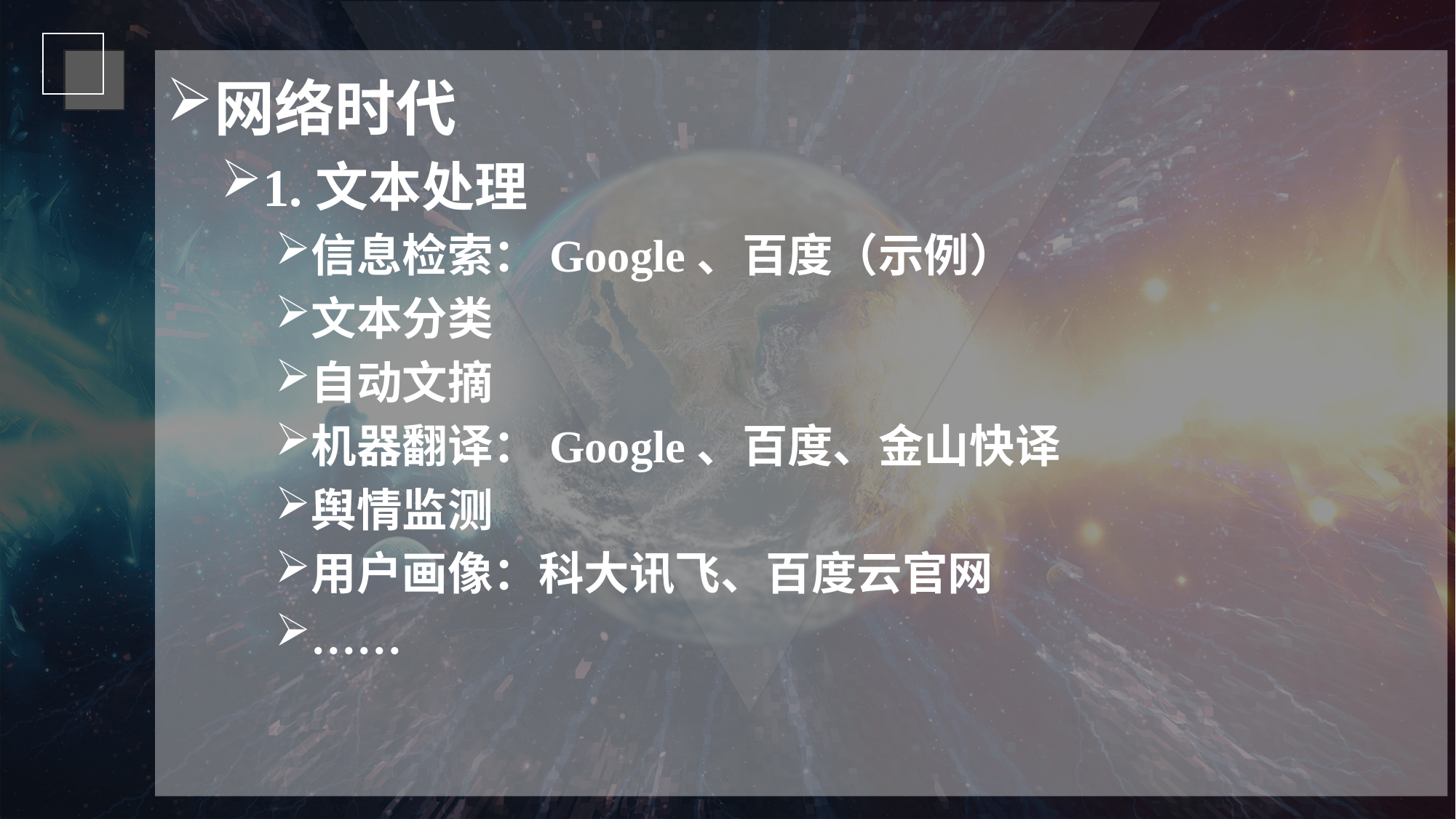

网络时代
1.文本处理
信息检索：Google、百度（示例）
文本分类
自动文摘
机器翻译：Google、百度、金山快译
舆情监测
用户画像：科大讯飞、百度云官网
……